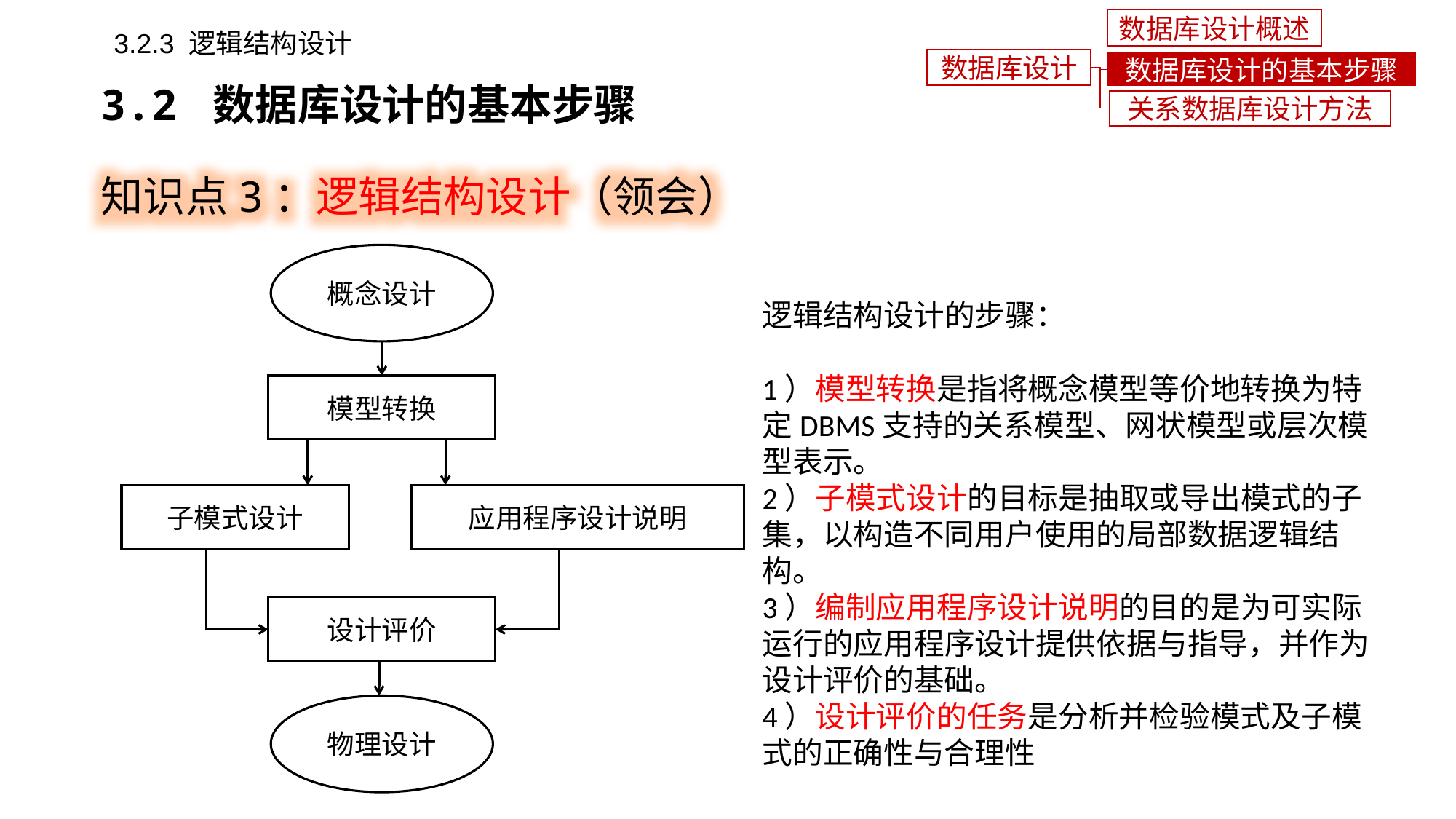

数据库设计概述
3.2.3 逻辑结构设计
数据库设计
数据库设计的基本步骤
3.2 数据库设计的基本步骤
关系数据库设计方法
知识点3：逻辑结构设计（领会）
概念设计
模型转换
应用程序设计说明
子模式设计
设计评价
物理设计
逻辑结构设计的步骤：
1）模型转换是指将概念模型等价地转换为特定DBMS支持的关系模型、网状模型或层次模型表示。
2）子模式设计的目标是抽取或导出模式的子集，以构造不同用户使用的局部数据逻辑结构。
3）编制应用程序设计说明的目的是为可实际运行的应用程序设计提供依据与指导，并作为设计评价的基础。
4）设计评价的任务是分析并检验模式及子模式的正确性与合理性